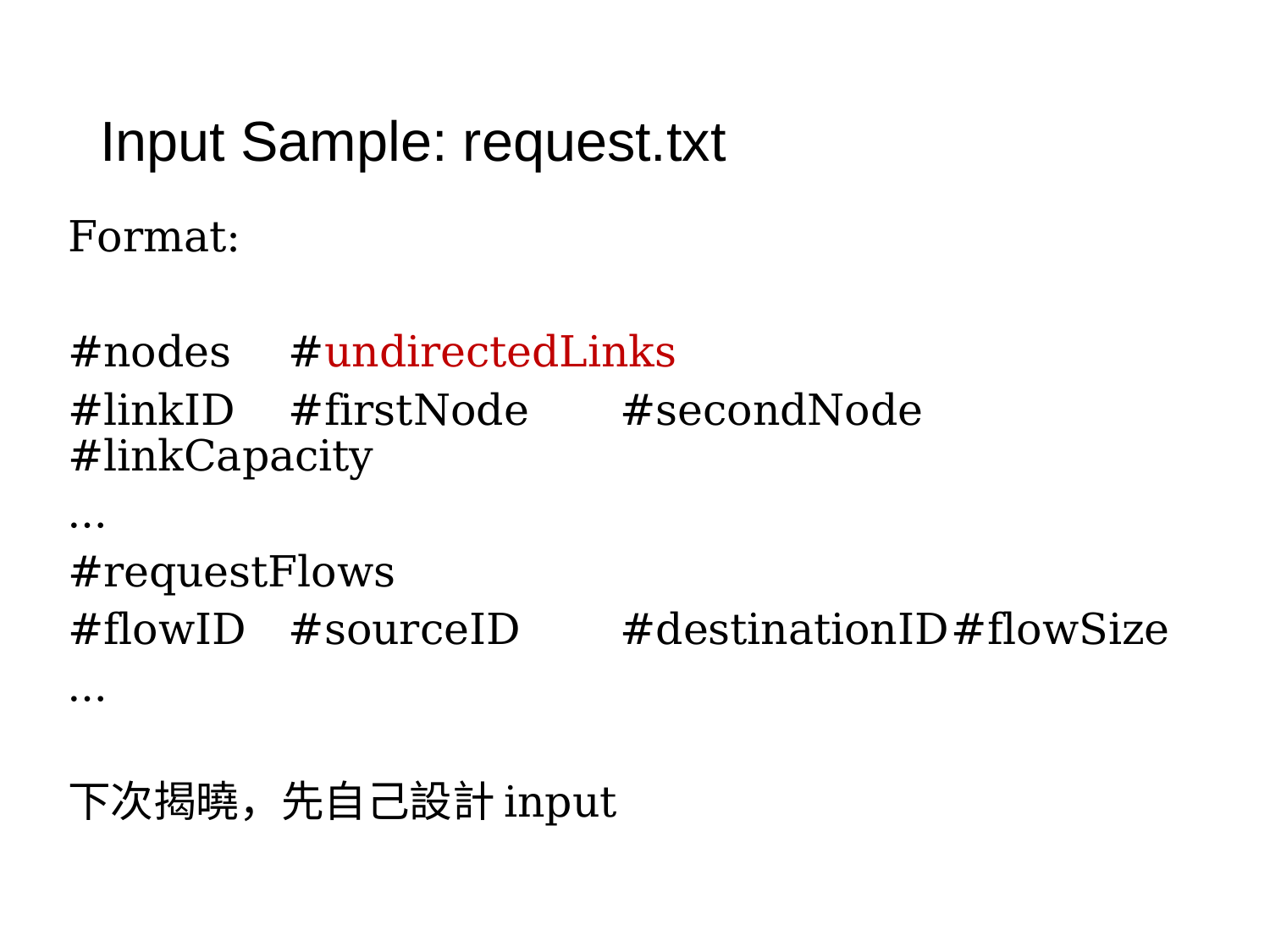

# Input Sample: request.txt
Format:

#nodes	#undirectedLinks
#linkID	#firstNode	#secondNode	#linkCapacity
…
#requestFlows
#flowID	#sourceID	#destinationID	#flowSize
…

下次揭曉，先自己設計input